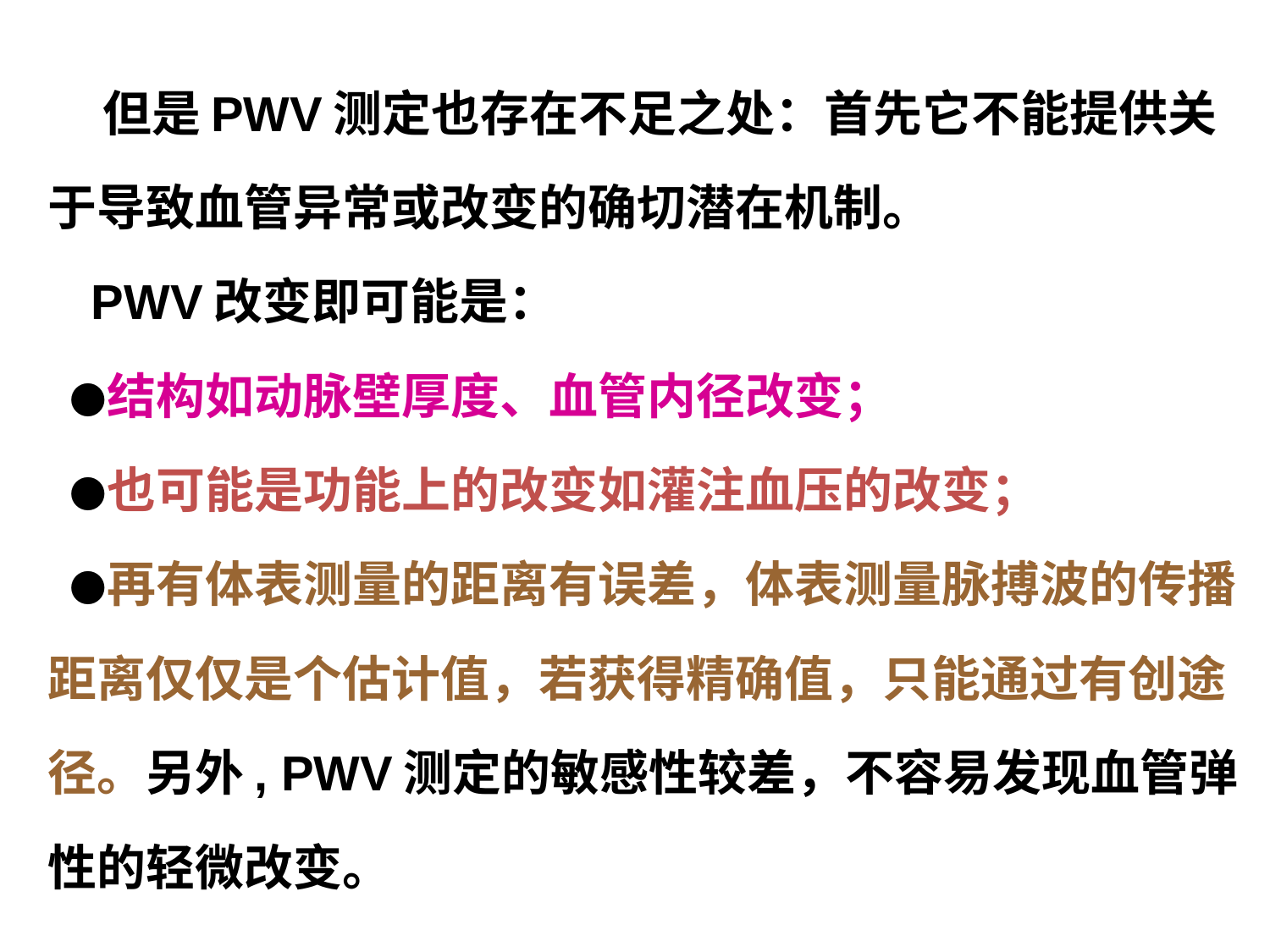

# 但是PWV测定也存在不足之处：首先它不能提供关于导致血管异常或改变的确切潜在机制。 PWV改变即可能是： ●结构如动脉壁厚度、血管内径改变； ●也可能是功能上的改变如灌注血压的改变； ●再有体表测量的距离有误差，体表测量脉搏波的传播距离仅仅是个估计值，若获得精确值，只能通过有创途径。另外, PWV测定的敏感性较差，不容易发现血管弹性的轻微改变。